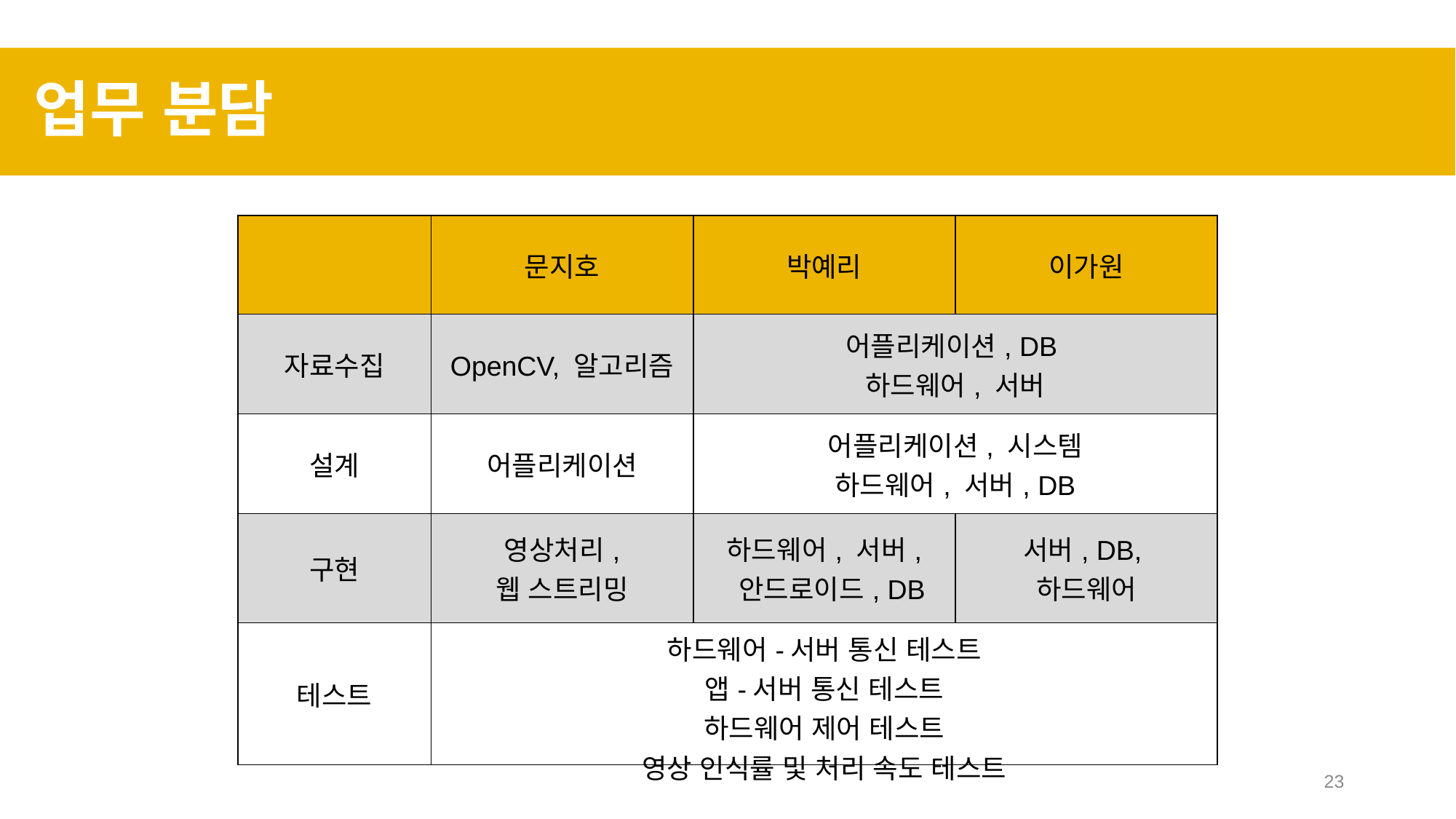

업무 분담
|  | 문지호 | 박예리 | 이가원 |
| --- | --- | --- | --- |
| 자료수집 | OpenCV, 알고리즘 | 어플리케이션, DB 하드웨어, 서버 |  |
| 설계 | 어플리케이션 | 어플리케이션, 시스템 하드웨어, 서버, DB |  |
| 구현 | 영상처리, 웹 스트리밍 | 하드웨어, 서버, 안드로이드, DB | 서버, DB, 하드웨어 |
| 테스트 | 하드웨어-서버 통신 테스트 앱-서버 통신 테스트 하드웨어 제어 테스트 영상 인식률 및 처리 속도 테스트 |  |  |
23